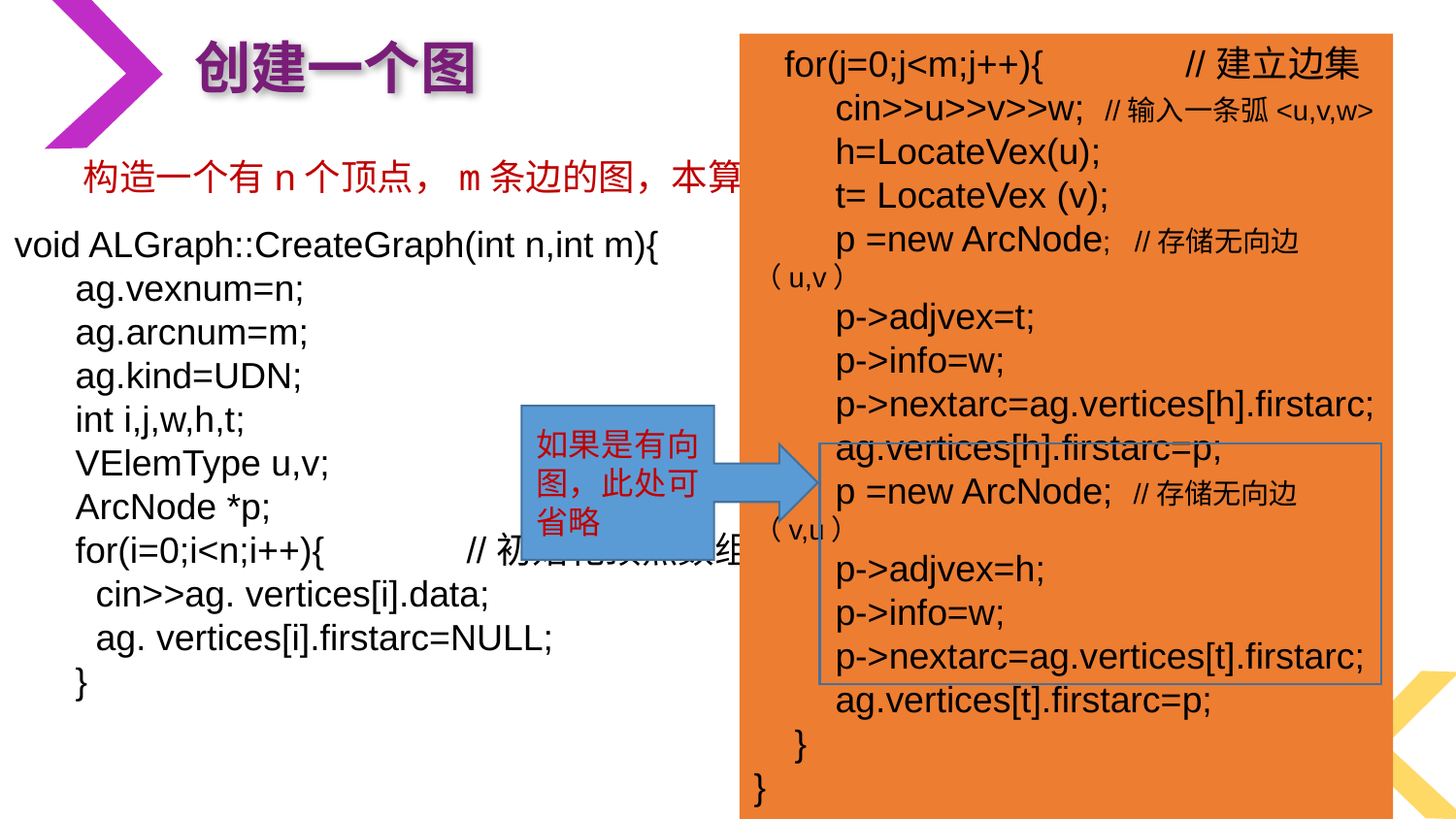

for(j=0;j<m;j++){              //建立边集
        cin>>u>>v>>w;  //输入一条弧<u,v,w>
        h=LocateVex(u);
        t= LocateVex (v);
        p =new ArcNode;   //存储无向边（u,v）
        p->adjvex=t;
        p->info=w;
        p->nextarc=ag.vertices[h].firstarc;
        ag.vertices[h].firstarc=p;
        p =new ArcNode;  //存储无向边（v,u）
        p->adjvex=h;
        p->info=w;
        p->nextarc=ag.vertices[t].firstarc;
        ag.vertices[t].firstarc=p;
    }
}

创建一个图
    构造一个有n个顶点，m条边的图，本算法以无向图为例说明图的创建过程
void ALGraph::CreateGraph(int n,int m){
      ag.vexnum=n;
      ag.arcnum=m;
      ag.kind=UDN;
      int i,j,w,h,t;
      VElemType u,v;
      ArcNode *p;
      for(i=0;i<n;i++){              //初始化顶点数组表
        cin>>ag. vertices[i].data;
        ag. vertices[i].firstarc=NULL;
      }

如果是有向图，此处可省略